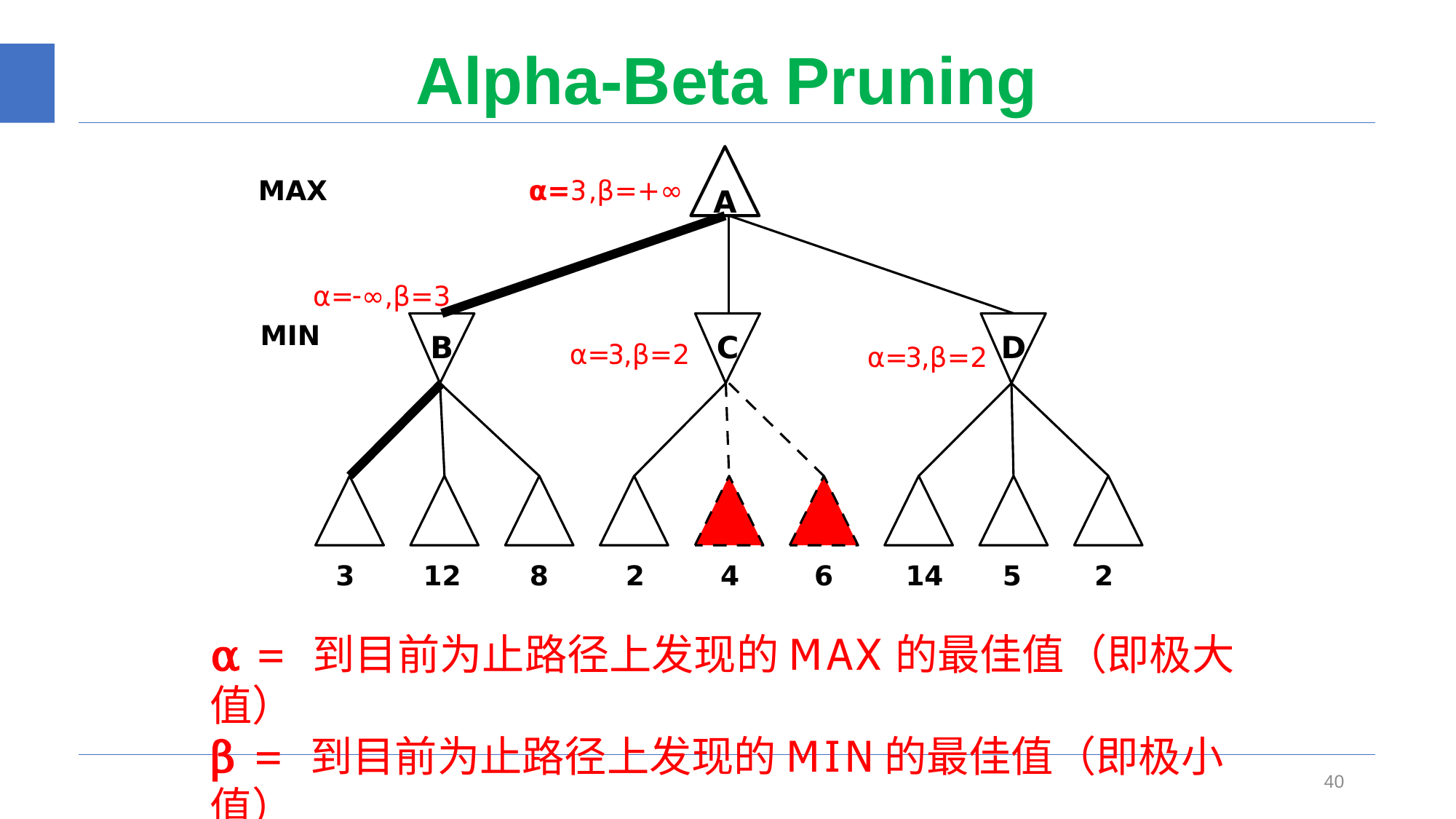

# Alpha-Beta Pruning

MAX

α=
3
,β=+∞

A

α=
-
∞,β=3

MIN

B

C

D

α=
3
,β=2

α=
3
,β=2

3

12

8

2

4

6

14

5

2

α = 到目前为止路径上发现的MAX的最佳值（即极大值）
β  = 到目前为止路径上发现的MIN 的最佳值（即极小值）
40